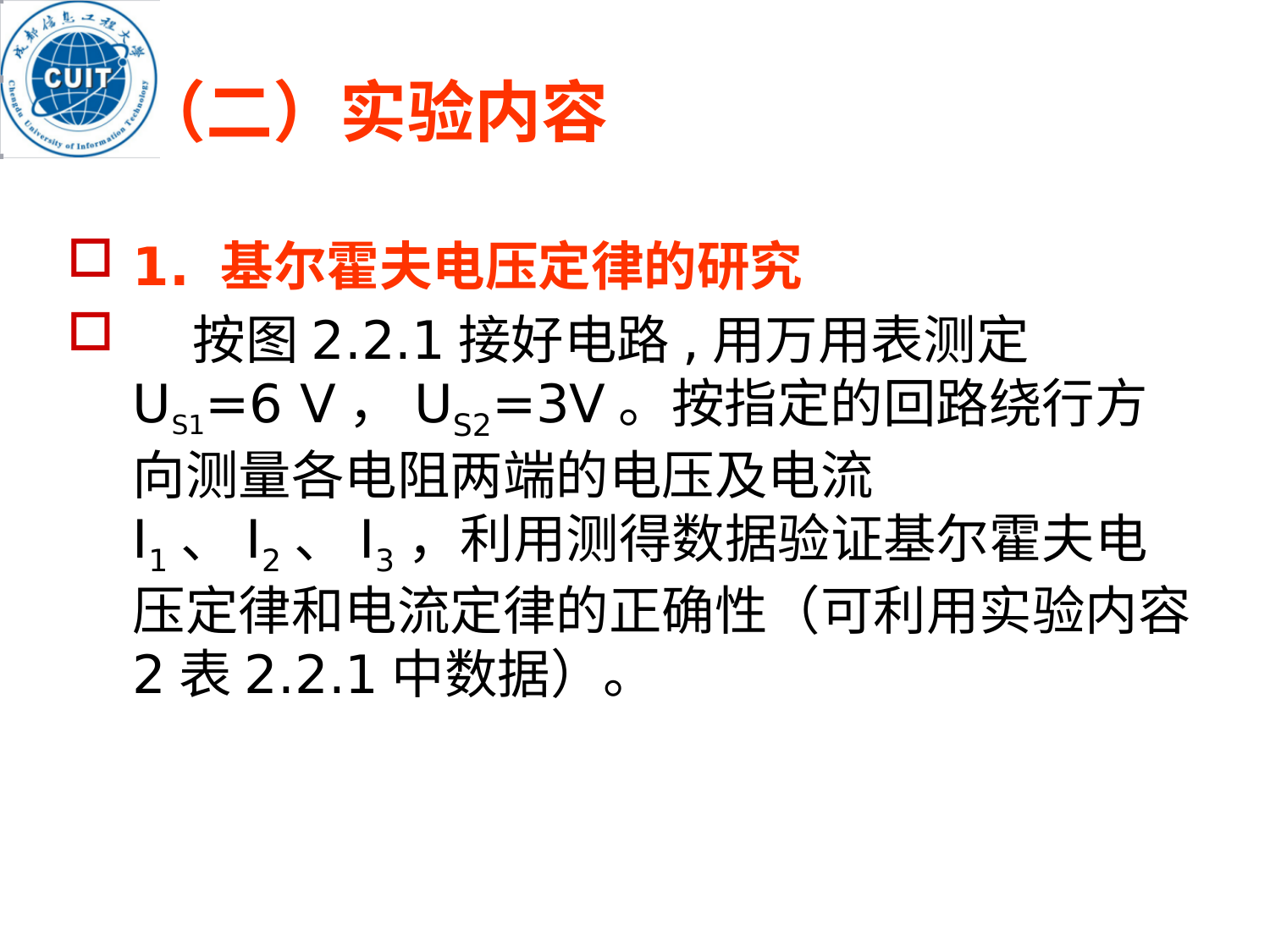

# （二）实验内容
1. 基尔霍夫电压定律的研究
    按图2.2.1接好电路,用万用表测定US1=6 V，US2=3V。按指定的回路绕行方向测量各电阻两端的电压及电流I1、I2、I3，利用测得数据验证基尔霍夫电压定律和电流定律的正确性（可利用实验内容2表2.2.1中数据）。